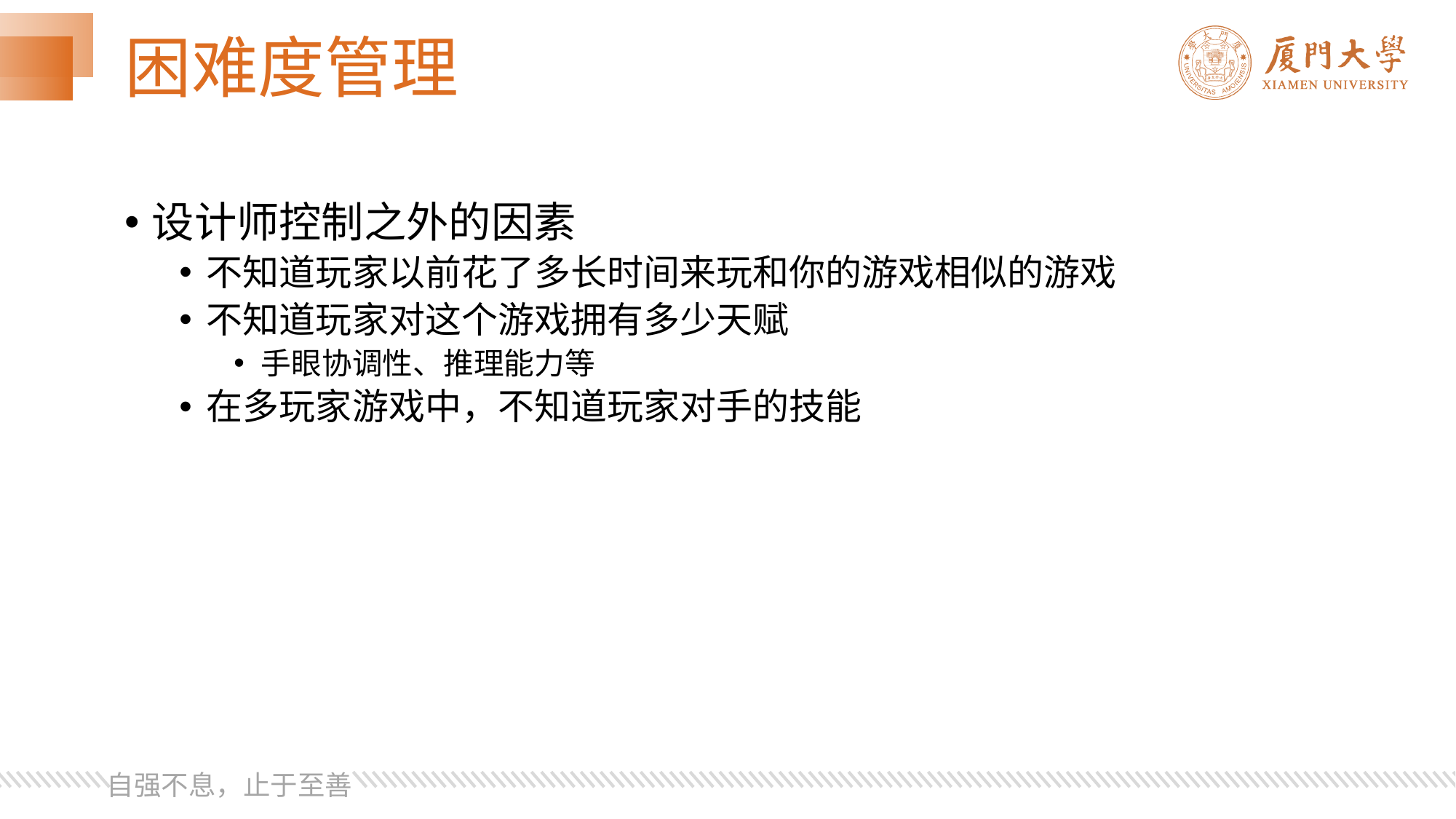

# 困难度管理
设计师控制之外的因素
不知道玩家以前花了多长时间来玩和你的游戏相似的游戏
不知道玩家对这个游戏拥有多少天赋
手眼协调性、推理能力等
在多玩家游戏中，不知道玩家对手的技能